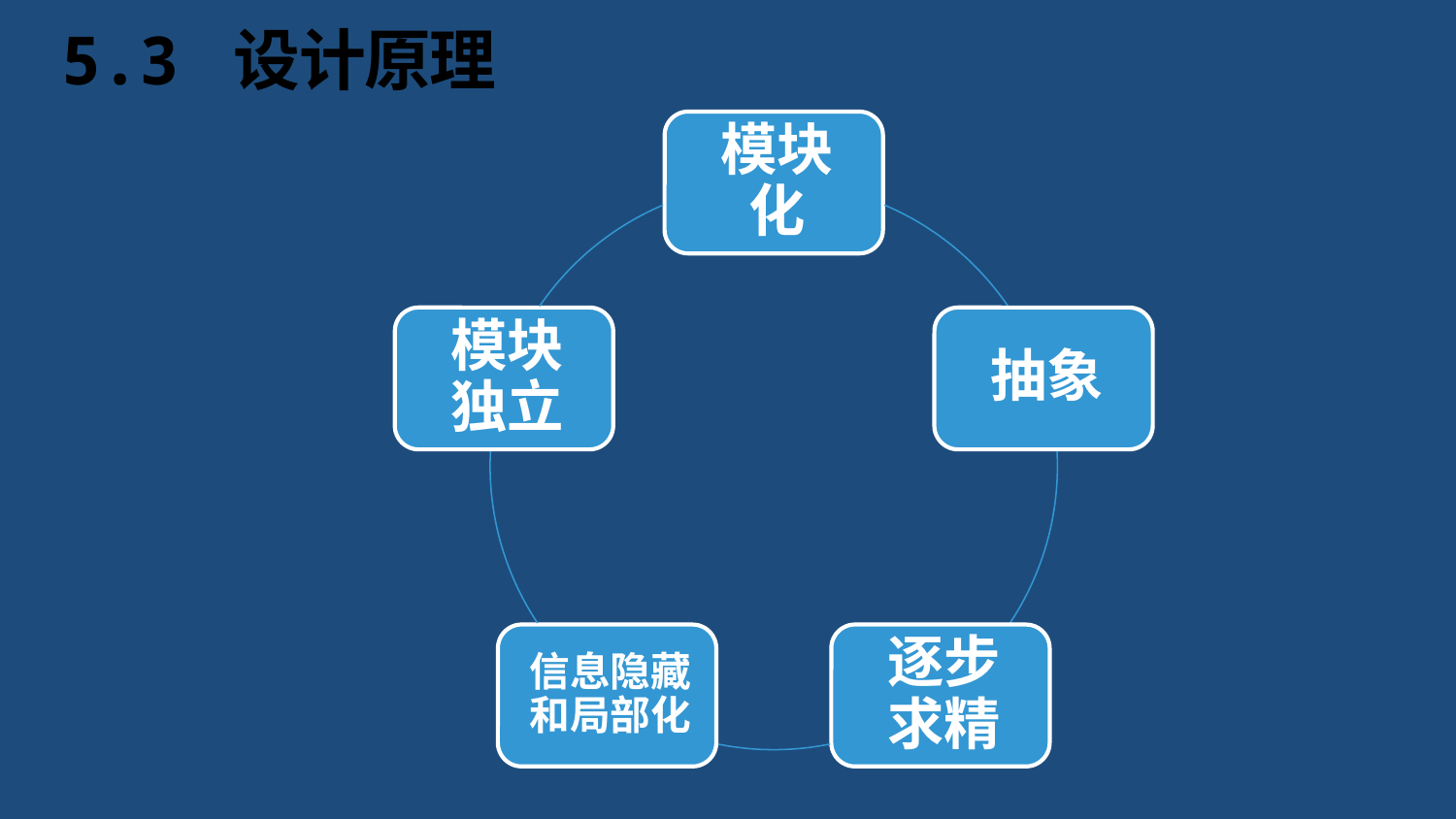

# 5.3 设计原理
模块化
抽象
逐步求精
信息隐藏和局部化
模块独立